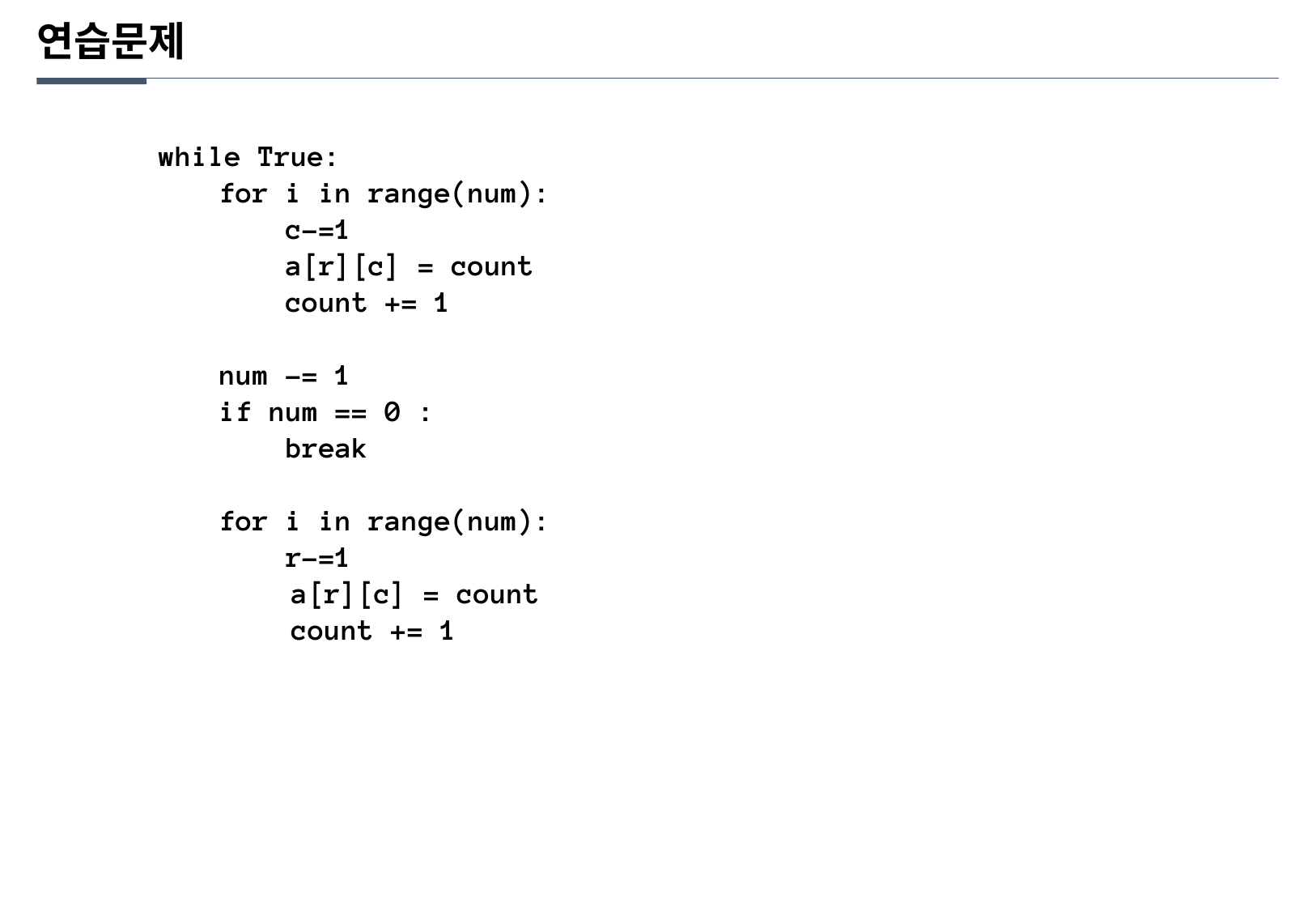

연습문제
while True:
for i in range(num):
    c-=1
    a[r][c] = count
    count += 1

num -= 1
if num == 0 :
    break

for i in range(num):
    r-=1
        a[r][c] = count
        count += 1